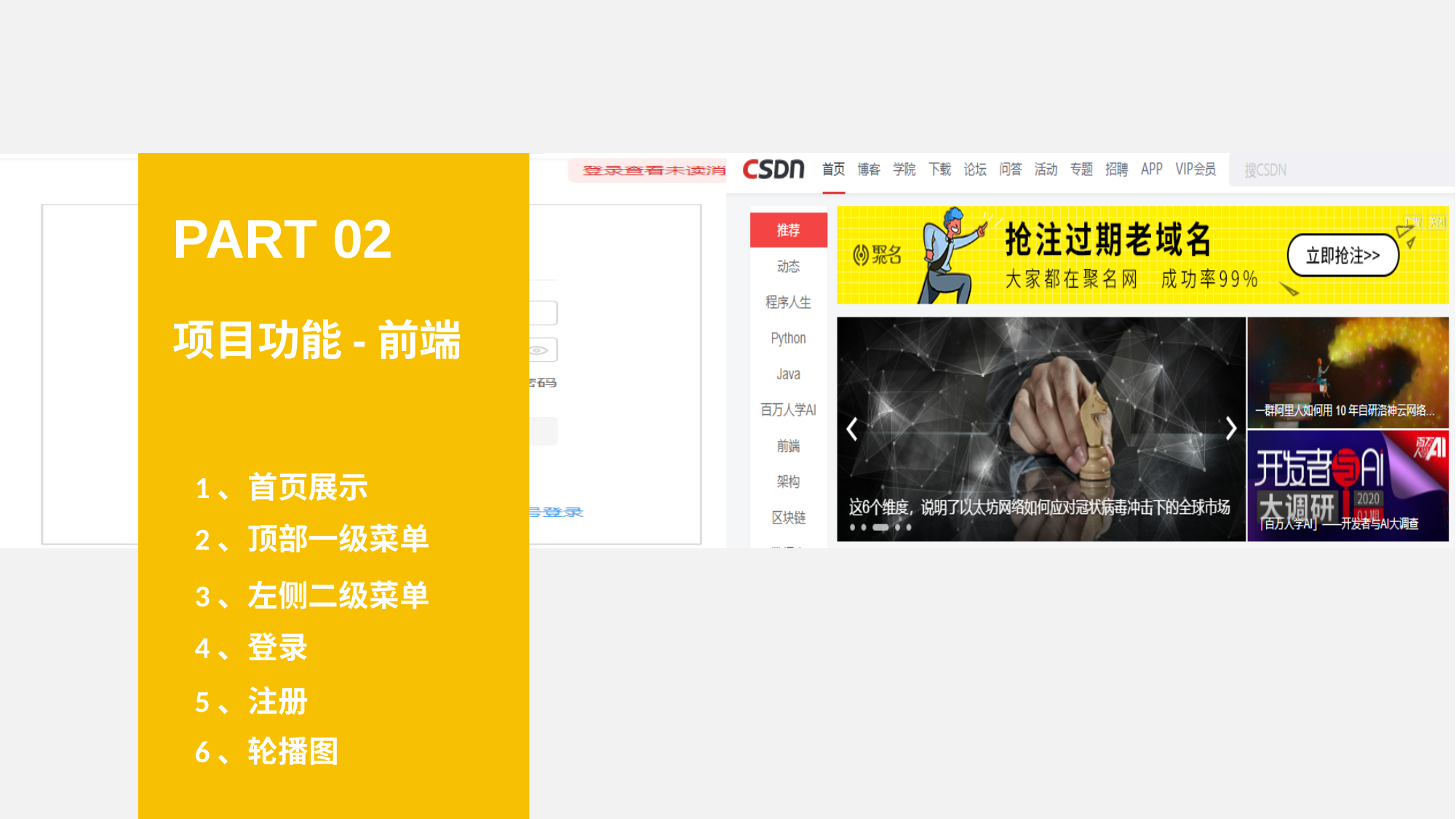

PART 02
项目功能-前端
1、首页展示
2、顶部一级菜单
3、左侧二级菜单
4、登录
5、注册
6、轮播图